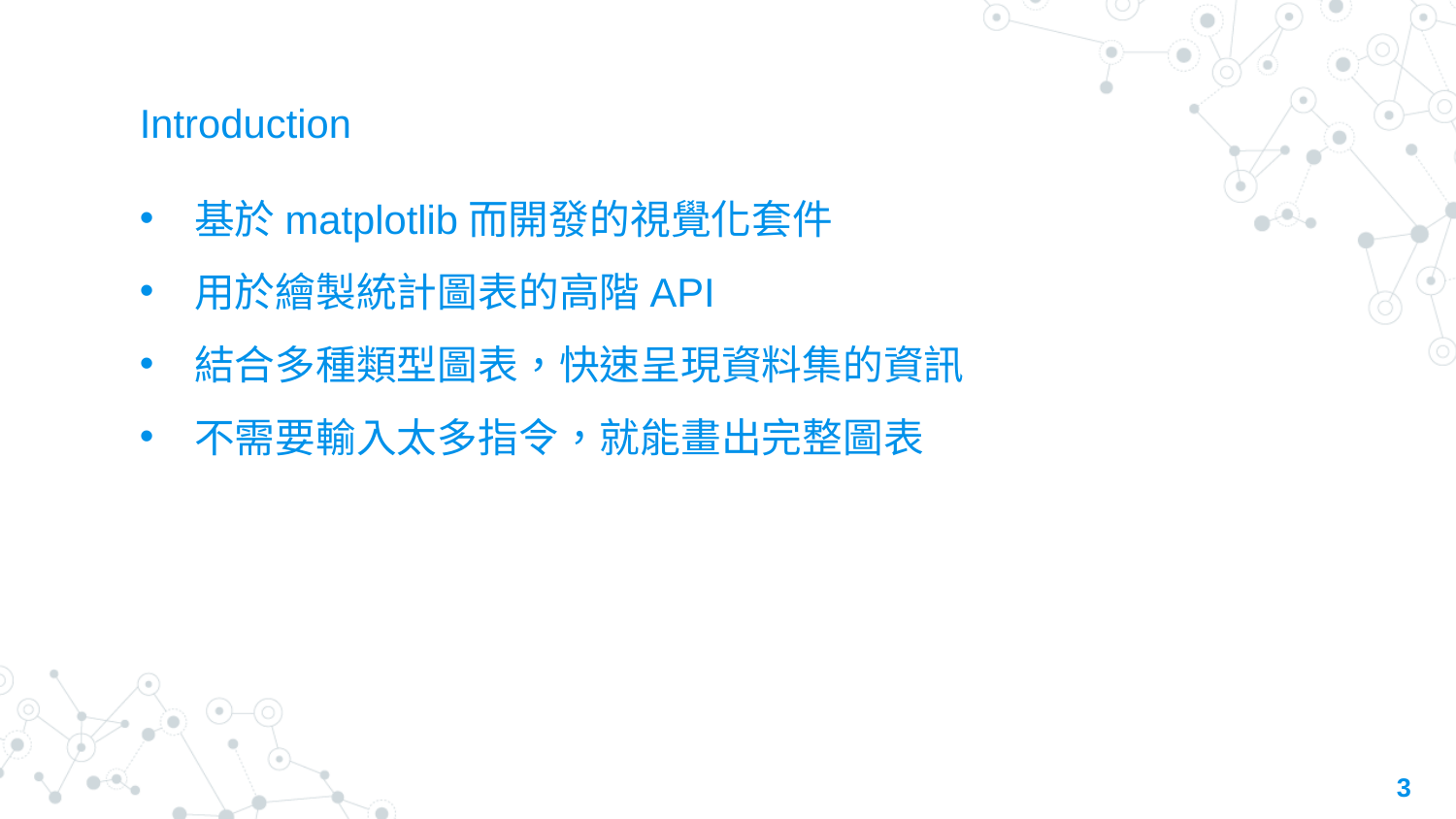

# Introduction
基於matplotlib而開發的視覺化套件
用於繪製統計圖表的高階API
結合多種類型圖表，快速呈現資料集的資訊
不需要輸入太多指令，就能畫出完整圖表
3